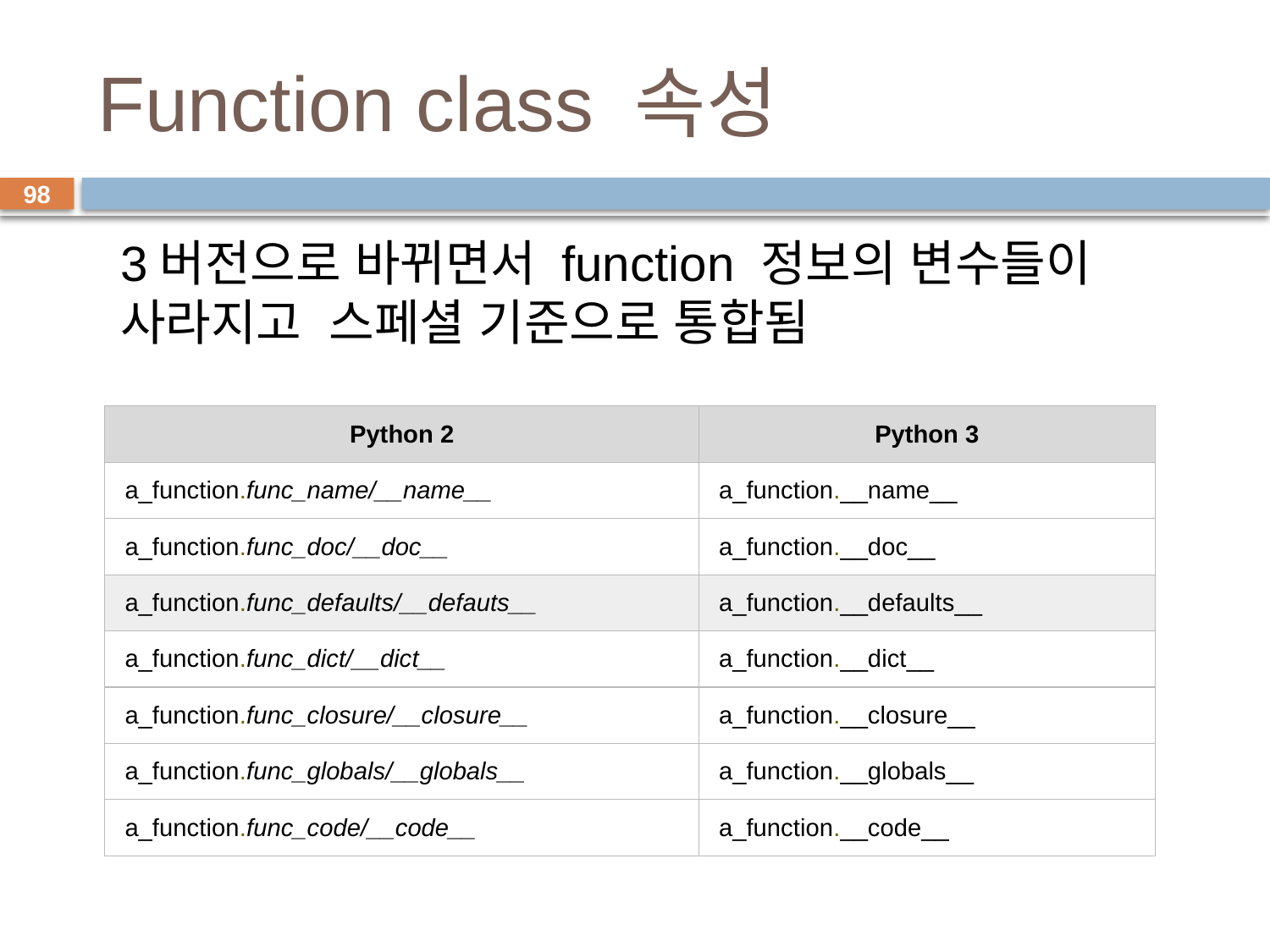

# Function class 속성
98
3버전으로 바뀌면서 function 정보의 변수들이 사라지고  스페셜 기준으로 통합됨
| Python 2 | Python 3 |
| --- | --- |
| a\_function.func\_name/\_\_name\_\_ | a\_function.\_\_name\_\_ |
| a\_function.func\_doc/\_\_doc\_\_ | a\_function.\_\_doc\_\_ |
| a\_function.func\_defaults/\_\_defauts\_\_ | a\_function.\_\_defaults\_\_ |
| a\_function.func\_dict/\_\_dict\_\_ | a\_function.\_\_dict\_\_ |
| a\_function.func\_closure/\_\_closure\_\_ | a\_function.\_\_closure\_\_ |
| a\_function.func\_globals/\_\_globals\_\_ | a\_function.\_\_globals\_\_ |
| a\_function.func\_code/\_\_code\_\_ | a\_function.\_\_code\_\_ |